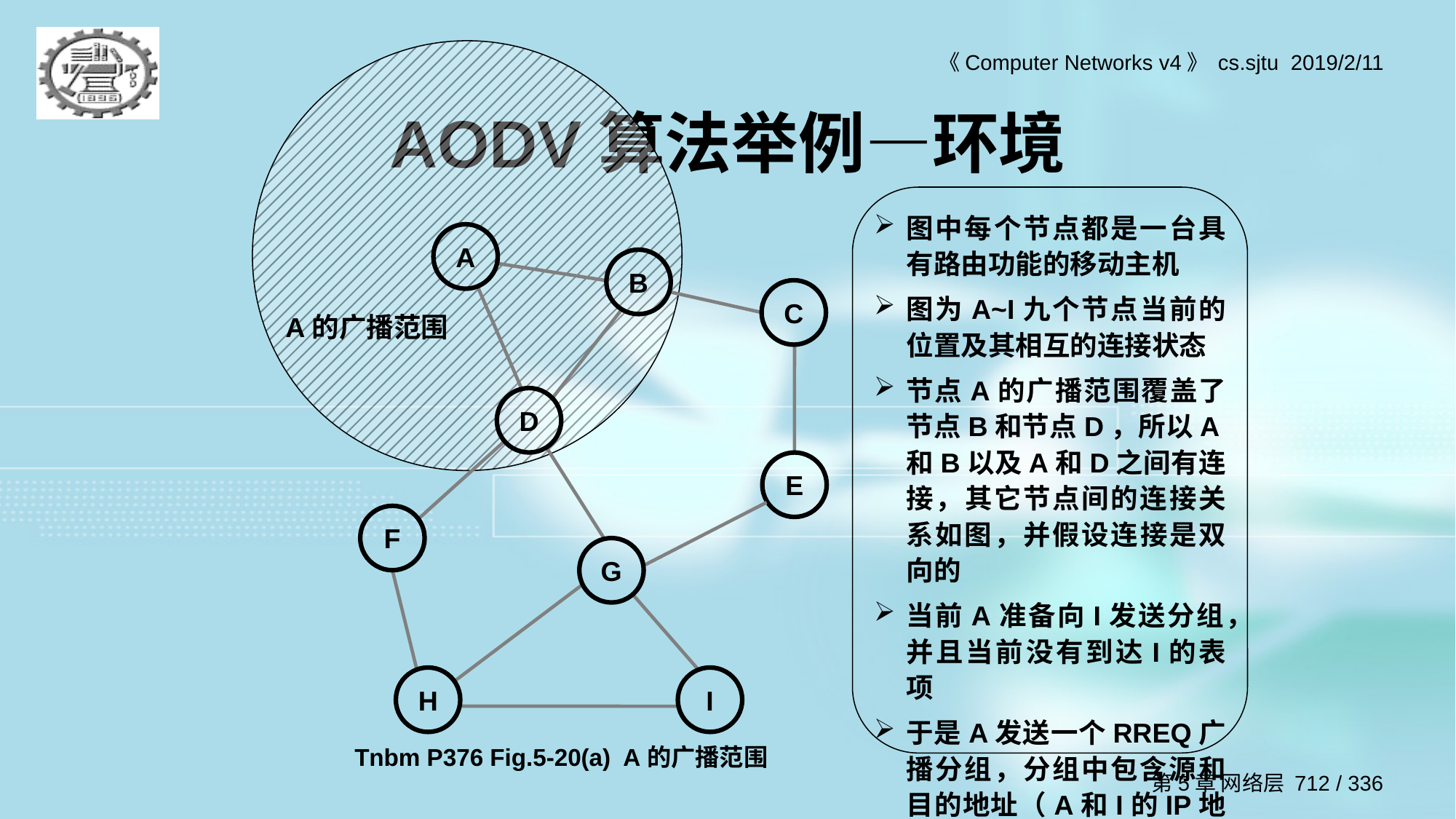

AODV算法举例—环境

A
B

C

D

E

F
G

H
I

A的广播范围
图中每个节点都是一台具有路由功能的移动主机
图为A~I九个节点当前的位置及其相互的连接状态
节点A的广播范围覆盖了节点B和节点D，所以A和B以及A和D之间有连接，其它节点间的连接关系如图，并假设连接是双向的
当前A准备向I发送分组，并且当前没有到达I的表项
于是A发送一个RREQ广播分组，分组中包含源和目的地址（A和I的IP地址）
Tnbm P376 Fig.5-20(a)  A的广播范围